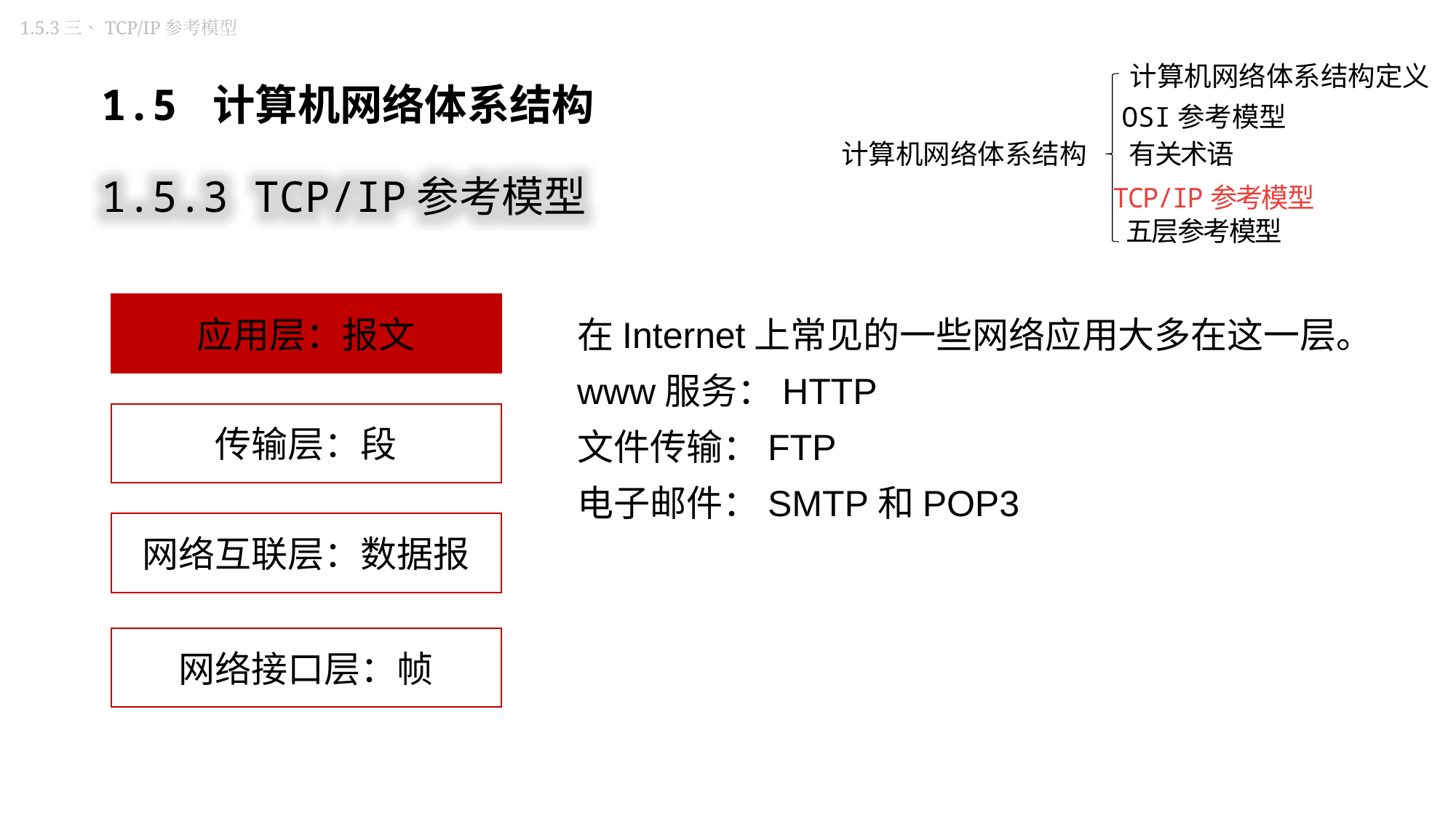

1.5.3三、TCP/IP参考模型
计算机网络体系结构定义
1.5 计算机网络体系结构

OSI参考模型
计算机网络体系结构
有关术语
TCP/IP参考模型
五层参考模型
1.5.3 TCP/IP参考模型
应用层：报文
在Internet上常见的一些网络应用大多在这一层。
www服务：HTTP
文件传输：FTP
电子邮件：SMTP和POP3
传输层：段
网络互联层：数据报
网络接口层：帧